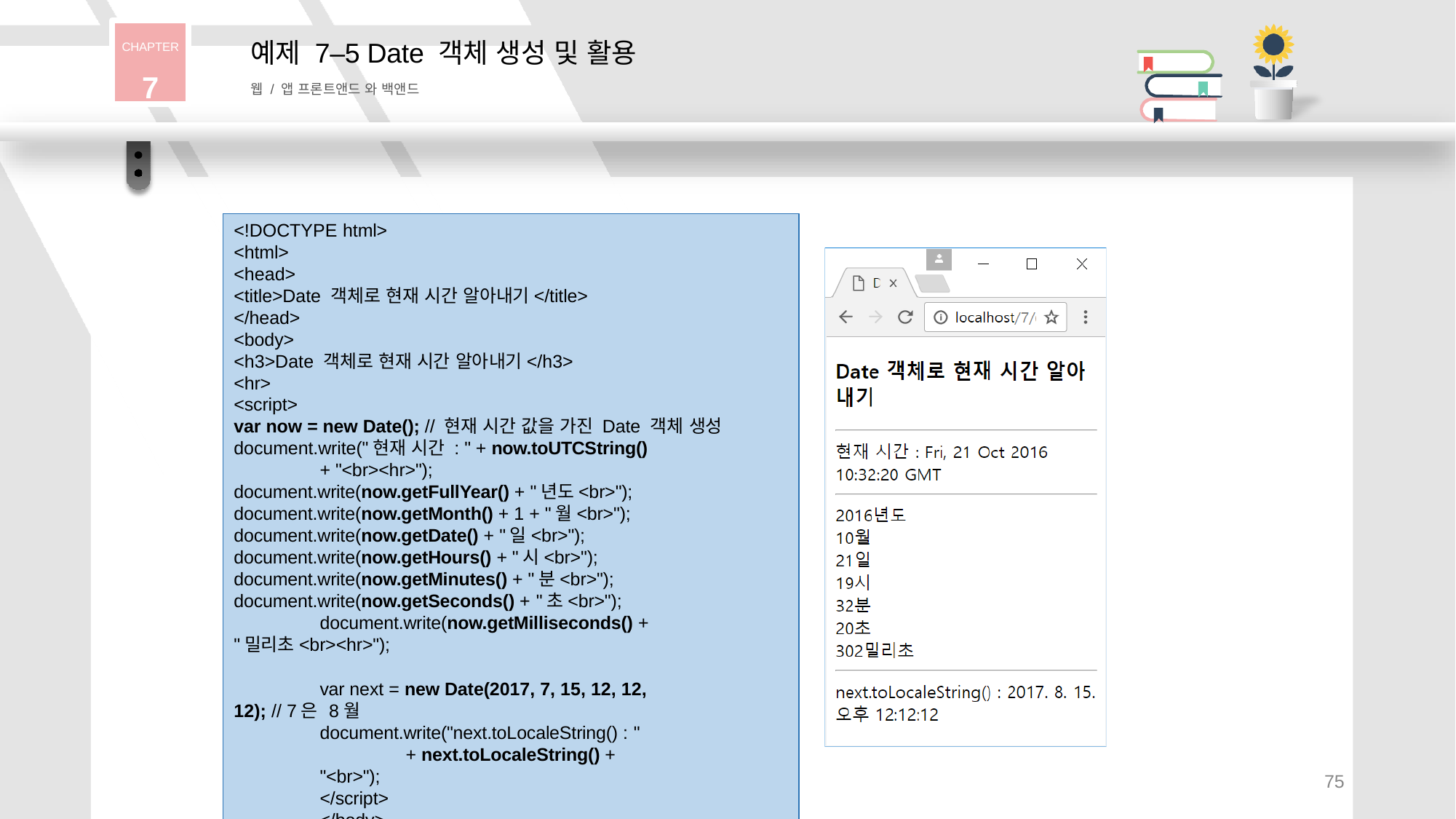

CHAPTER

7

# 예제 7–5 Date 객체 생성 및 활용

웹 / 앱 프론트앤드 와 백앤드

<!DOCTYPE html>
<html>
<head>
<title>Date 객체로 현재 시간 알아내기</title>
</head>
<body>
<h3>Date 객체로 현재 시간 알아내기</h3>
<hr>
<script>
var now = new Date(); // 현재 시간 값을 가진 Date 객체 생성
document.write("현재 시간 : " + now.toUTCString()
+ "<br><hr>");  document.write(now.getFullYear() + "년도<br>");  document.write(now.getMonth() + 1 + "월<br>");  document.write(now.getDate() + "일<br>");  document.write(now.getHours() + "시<br>");  document.write(now.getMinutes() + "분<br>");  document.write(now.getSeconds() + "초<br>");
document.write(now.getMilliseconds() + "밀리초<br><hr>");

var next = new Date(2017, 7, 15, 12, 12, 12); // 7은 8월
document.write("next.toLocaleString() : "
+ next.toLocaleString() + "<br>");
</script>
</body>
</html>

75